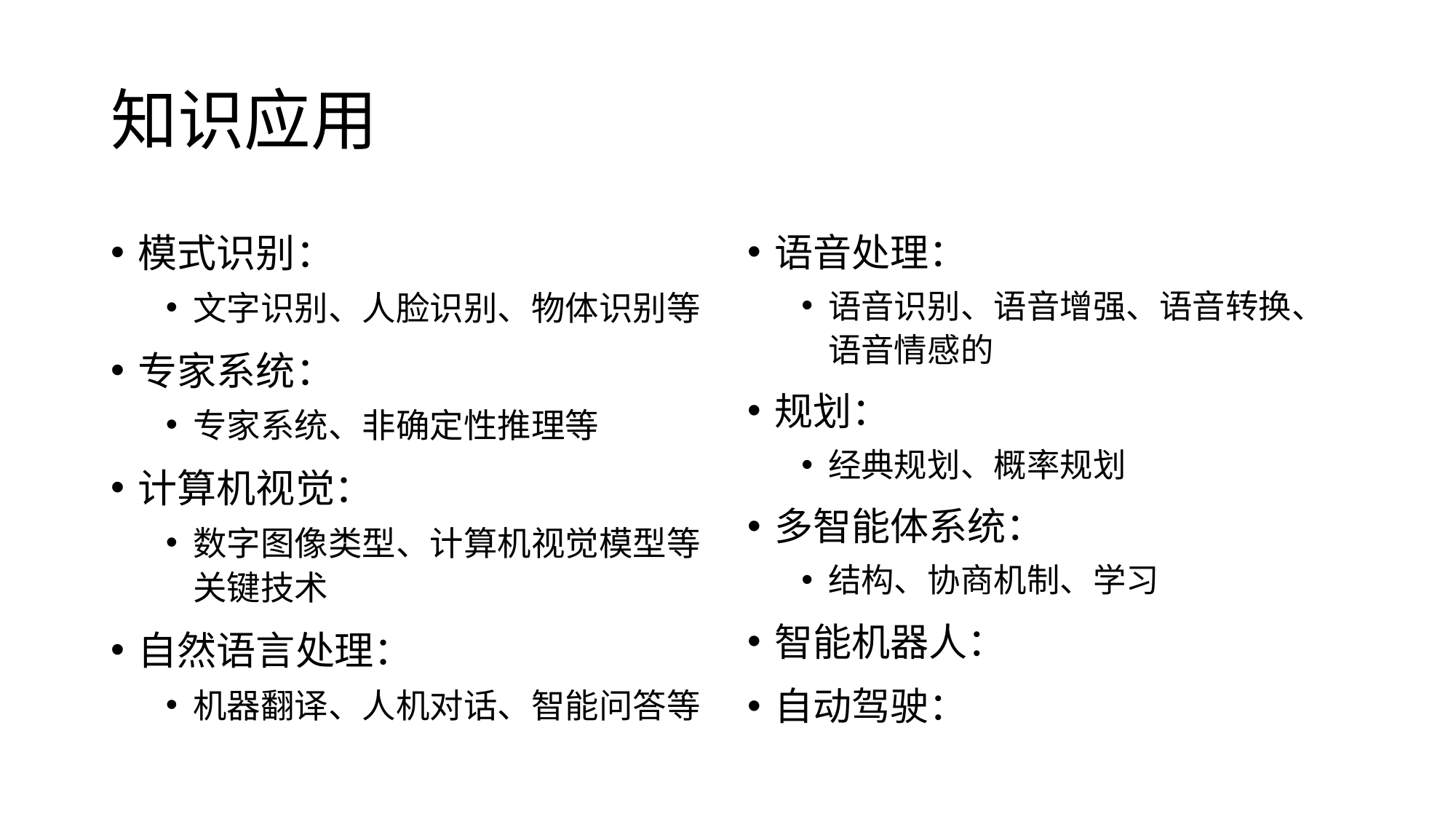

# 知识应用
模式识别：
文字识别、人脸识别、物体识别等
专家系统：
专家系统、非确定性推理等
计算机视觉：
数字图像类型、计算机视觉模型等关键技术
自然语言处理：
机器翻译、人机对话、智能问答等

语音处理：
语音识别、语音增强、语音转换、语音情感的
规划：
经典规划、概率规划
多智能体系统：
结构、协商机制、学习
智能机器人：
自动驾驶：